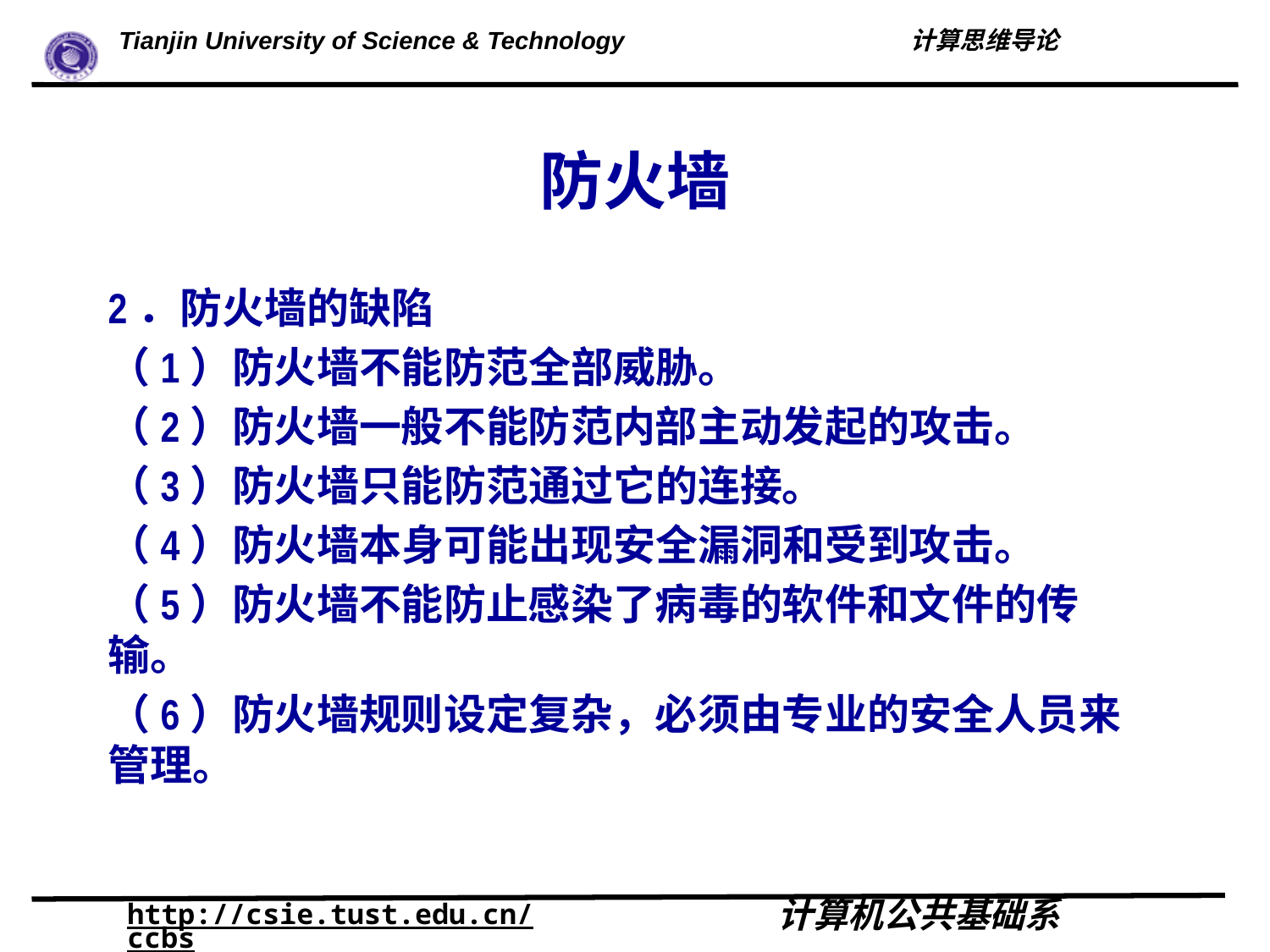

# 防火墙
2．防火墙的缺陷
（1）防火墙不能防范全部威胁。
（2）防火墙一般不能防范内部主动发起的攻击。
（3）防火墙只能防范通过它的连接。
（4）防火墙本身可能出现安全漏洞和受到攻击。
（5）防火墙不能防止感染了病毒的软件和文件的传输。
（6）防火墙规则设定复杂，必须由专业的安全人员来管理。